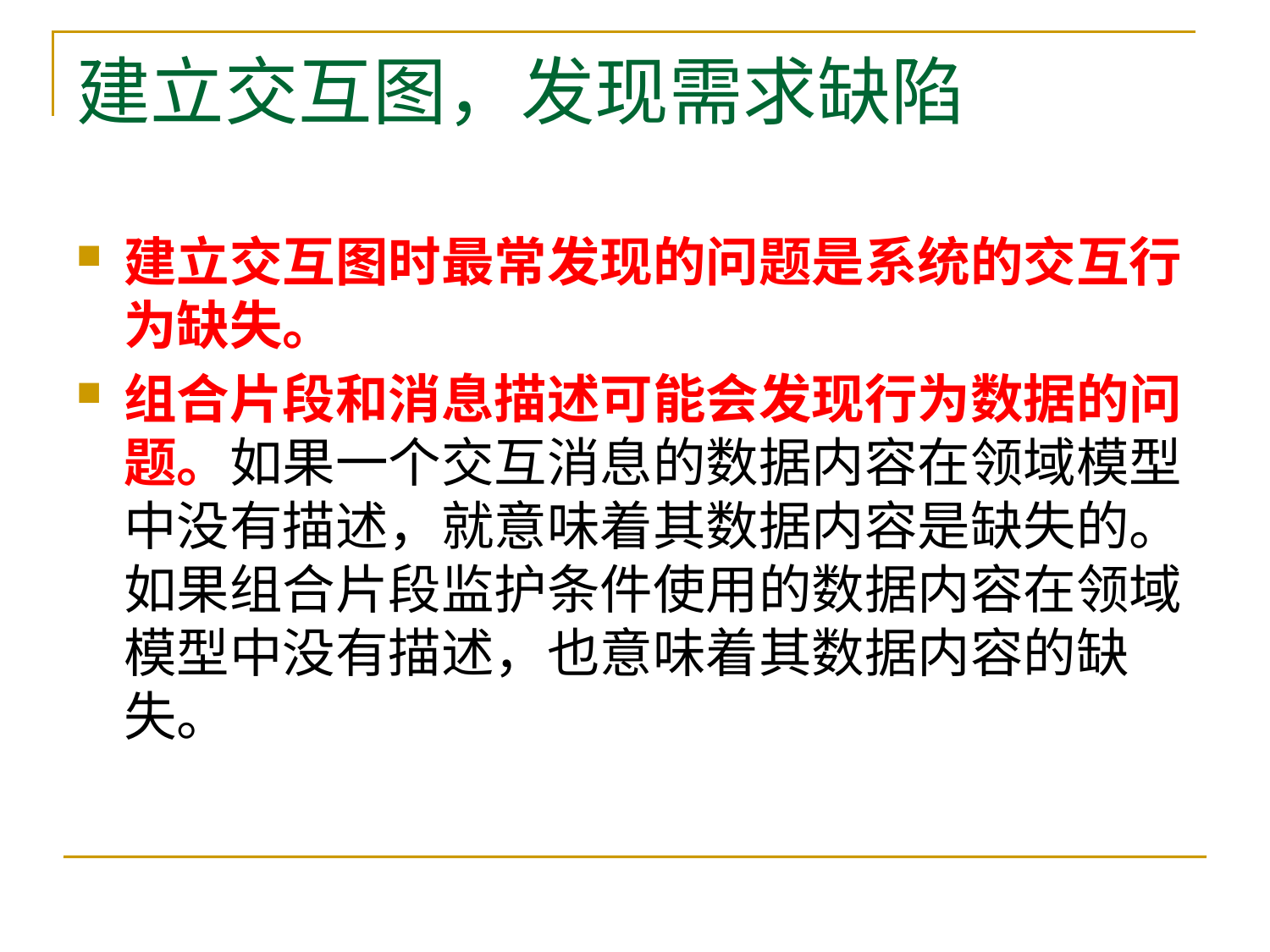

# 建立交互图，发现需求缺陷
建立交互图时最常发现的问题是系统的交互行为缺失。
组合片段和消息描述可能会发现行为数据的问题。如果一个交互消息的数据内容在领域模型中没有描述，就意味着其数据内容是缺失的。如果组合片段监护条件使用的数据内容在领域模型中没有描述，也意味着其数据内容的缺失。